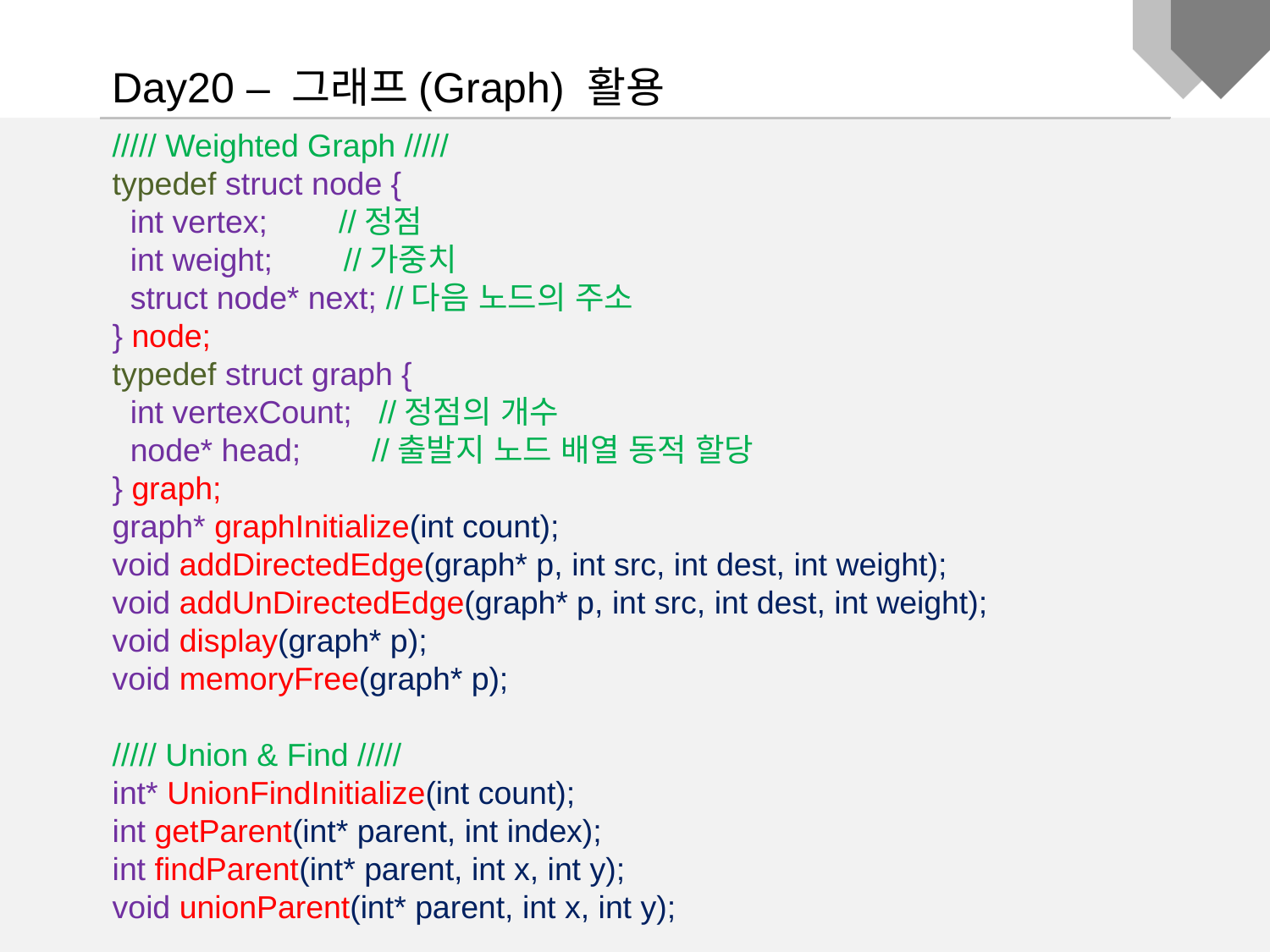

Day20 – 그래프(Graph) 활용
///// Weighted Graph /////
typedef struct node {
  int vertex;        //정점
  int weight;        //가중치
  struct node* next; //다음 노드의 주소
} node;
typedef struct graph {
  int vertexCount;   //정점의 개수
  node* head;        //출발지 노드 배열 동적 할당
} graph;
graph* graphInitialize(int count);
void addDirectedEdge(graph* p, int src, int dest, int weight);
void addUnDirectedEdge(graph* p, int src, int dest, int weight);
void display(graph* p);
void memoryFree(graph* p);

///// Union & Find /////
int* UnionFindInitialize(int count);
int getParent(int* parent, int index);
int findParent(int* parent, int x, int y);
void unionParent(int* parent, int x, int y);